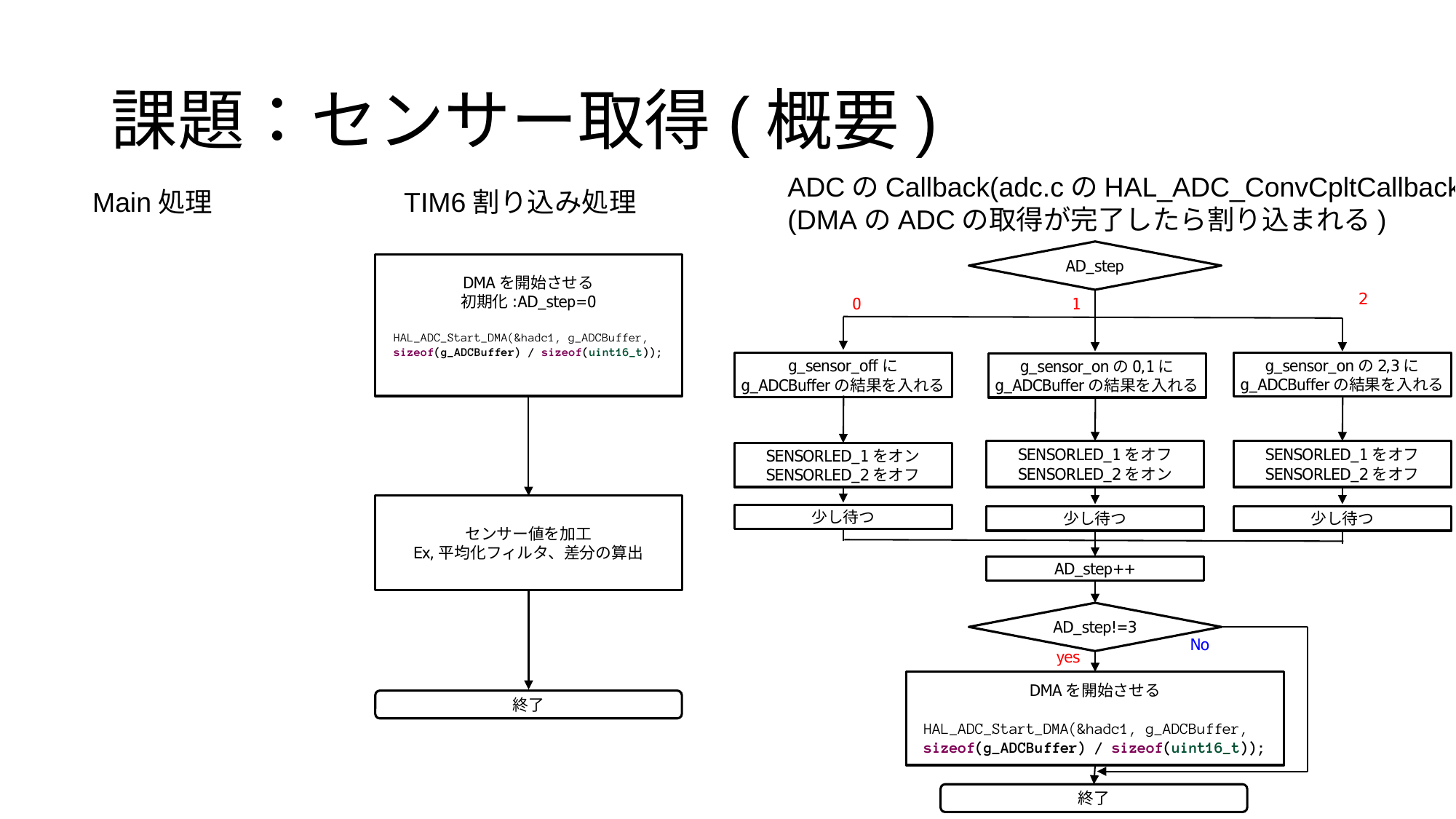

# 課題：センサー取得(概要)
ADCのCallback(adc.cのHAL_ADC_ConvCpltCallback)
(DMAのADCの取得が完了したら割り込まれる)
Main処理
TIM6割り込み処理
AD_step
DMAを開始させる
初期化:AD_step=0

HAL_ADC_Start_DMA(&hadc1, g_ADCBuffer,
sizeof(g_ADCBuffer) / sizeof(uint16_t));

2
0
1
g_sensor_onの2,3に
g_ADCBufferの結果を入れる
g_sensor_offに
g_ADCBufferの結果を入れる
g_sensor_onの0,1に
g_ADCBufferの結果を入れる
SENSORLED_1をオフ
SENSORLED_2をオン
SENSORLED_1をオフ
SENSORLED_2をオフ
SENSORLED_1をオン
SENSORLED_2をオフ
センサー値を加工
Ex,平均化フィルタ、差分の算出
少し待つ
少し待つ
少し待つ
AD_step++
AD_step!=3
No
yes
DMAを開始させる

HAL_ADC_Start_DMA(&hadc1, g_ADCBuffer,
sizeof(g_ADCBuffer) / sizeof(uint16_t));
終了
終了